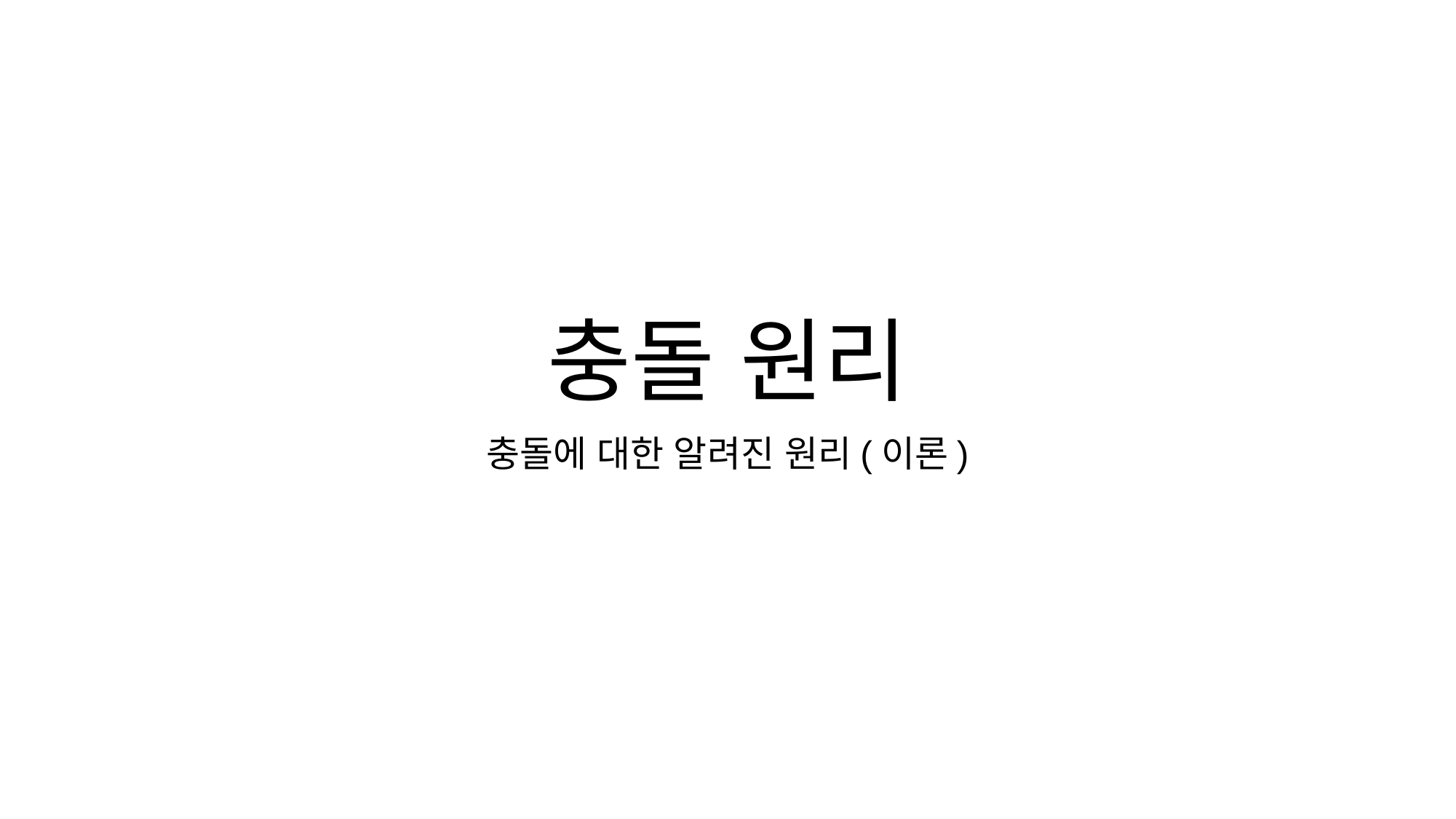

# 충돌 원리
충돌에 대한 알려진 원리(이론)